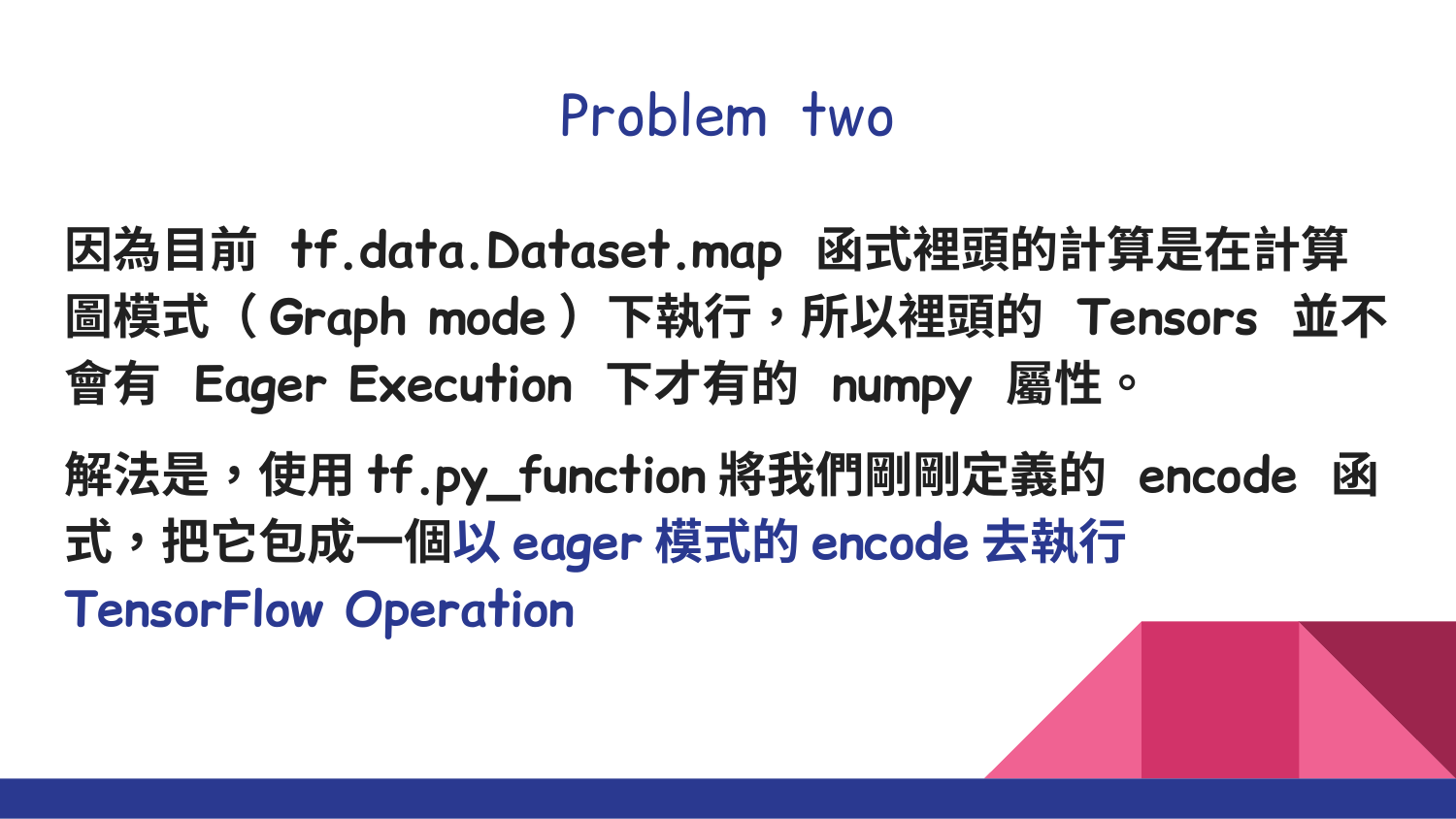

# Problem  two

因為目前 tf.data.Dataset.map 函式裡頭的計算是在計算圖模式（Graph mode）下執行，所以裡頭的 Tensors 並不會有 Eager Execution 下才有的 numpy 屬性。
解法是，使用tf.py_function將我們剛剛定義的 encode 函式，把它包成一個以eager模式的encode去執行TensorFlow Operation